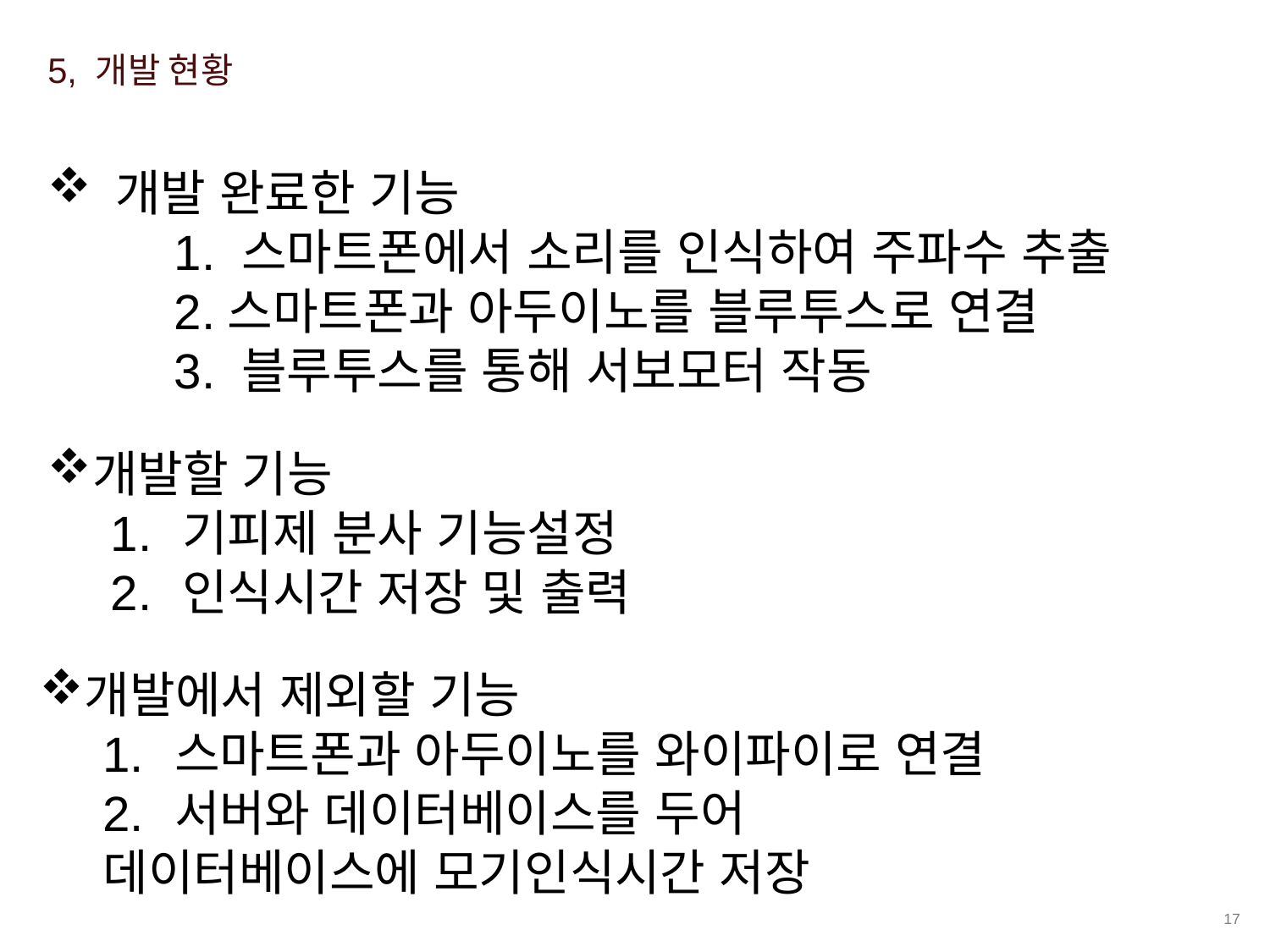

5, 개발 현황
 개발 완료한 기능
	1. 스마트폰에서 소리를 인식하여 주파수 추출
	2.스마트폰과 아두이노를 블루투스로 연결
	3. 블루투스를 통해 서보모터 작동
개발할 기능
기피제 분사 기능설정
인식시간 저장 및 출력
개발에서 제외할 기능
스마트폰과 아두이노를 와이파이로 연결
서버와 데이터베이스를 두어
데이터베이스에 모기인식시간 저장